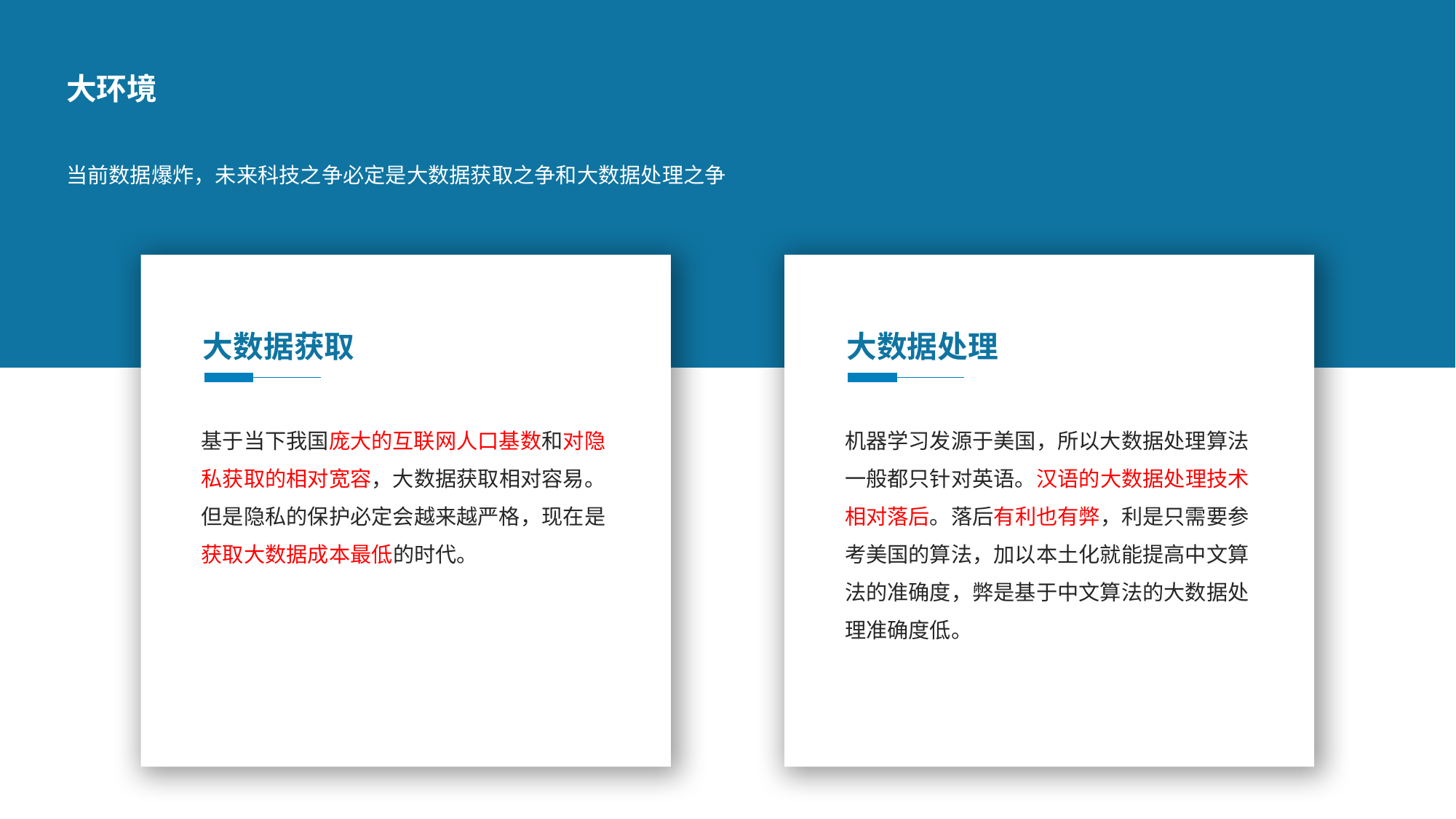

大环境

当前数据爆炸，未来科技之争必定是大数据获取之争和大数据处理之争

大数据获取
大数据处理
基于当下我国庞大的互联网人口基数和对隐私获取的相对宽容，大数据获取相对容易。但是隐私的保护必定会越来越严格，现在是获取大数据成本最低的时代。
机器学习发源于美国，所以大数据处理算法一般都只针对英语。汉语的大数据处理技术相对落后。落后有利也有弊，利是只需要参考美国的算法，加以本土化就能提高中文算法的准确度，弊是基于中文算法的大数据处理准确度低。